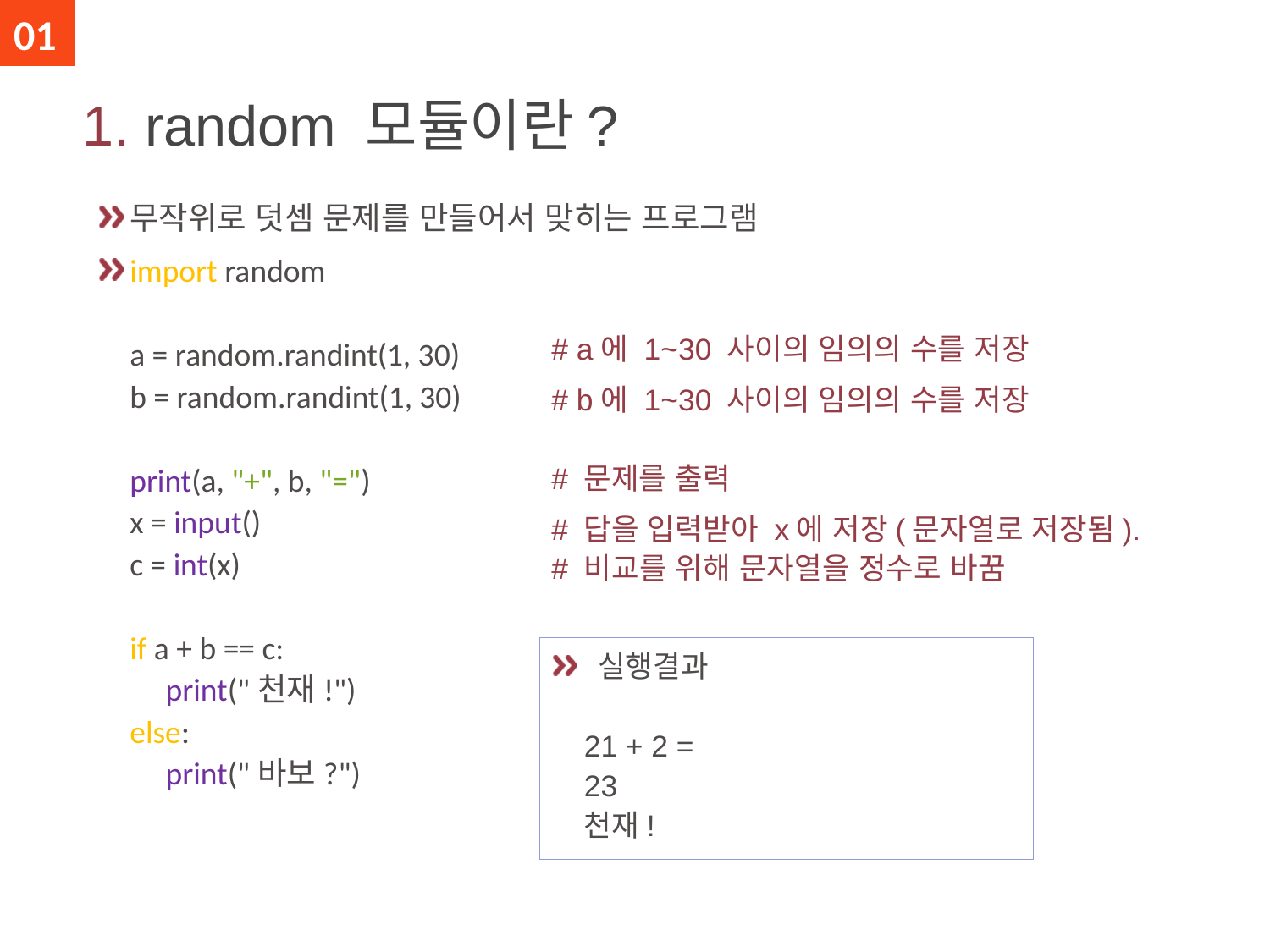

01
# 1. random 모듈이란?

# a에 1~30 사이의 임의의 수를 저장
# b에 1~30 사이의 임의의 수를 저장 # 문제를 출력
# 답을 입력받아 x에 저장(문자열로 저장됨). # 비교를 위해 문자열을 정수로 바꿈
무작위로 덧셈 문제를 만들어서 맞히는 프로그램
import random
a = random.randint(1, 30)
b = random.randint(1, 30)
print(a, "+", b, "=")
x = input()
c = int(x)
if a + b == c:
     print("천재!")
else:
     print("바보?")
 실행결과
21 + 2 =
23
천재!